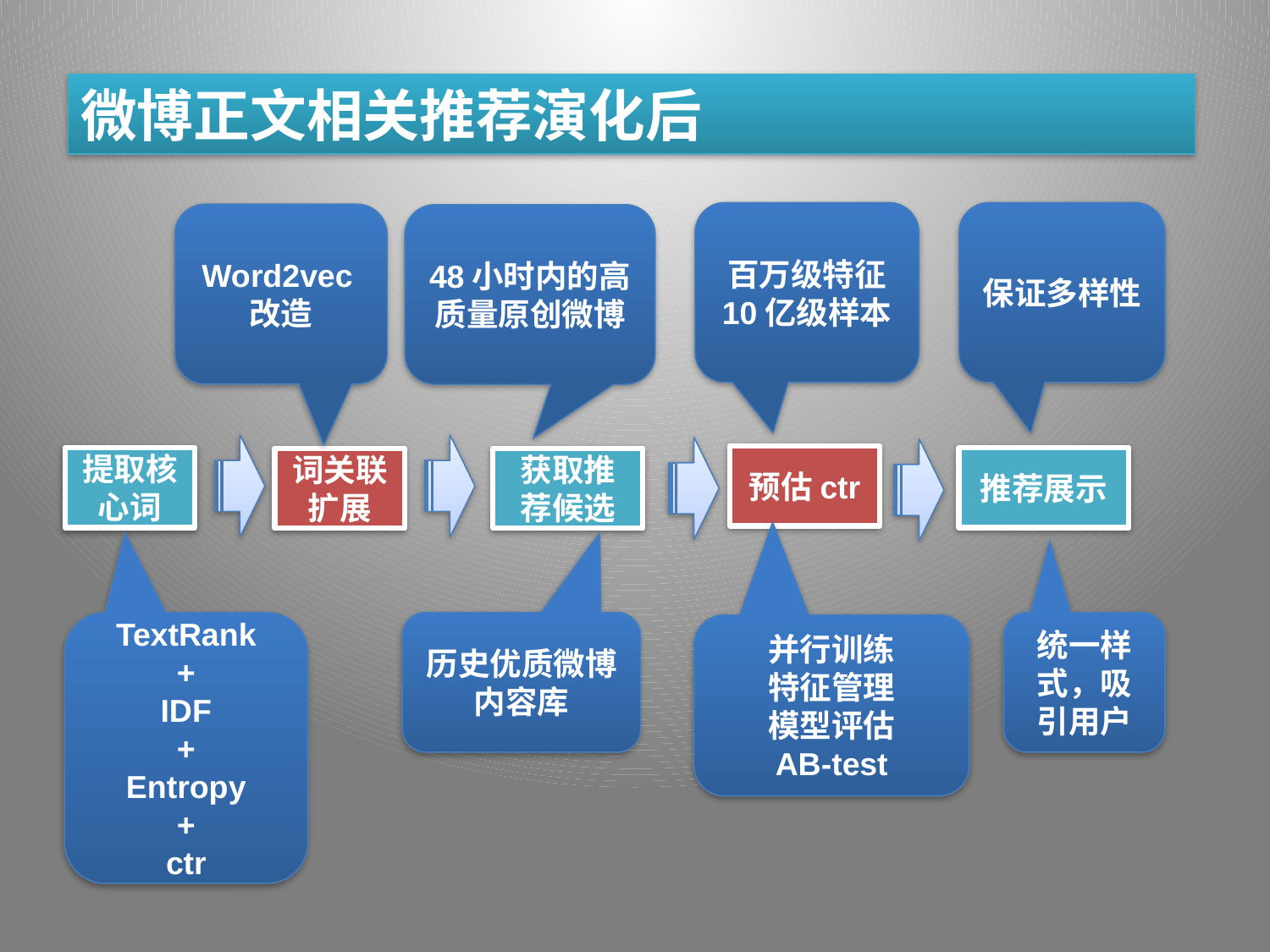

微博正文相关推荐演化后
百万级特征
10亿级样本
保证多样性
Word2vec改造
48小时内的高质量原创微博

预估ctr
推荐展示
提取核心词
词关联扩展
获取推荐候选
TextRank
+
IDF
+
Entropy
+
ctr
历史优质微博内容库
统一样式，吸引用户
并行训练
特征管理
模型评估
AB-test